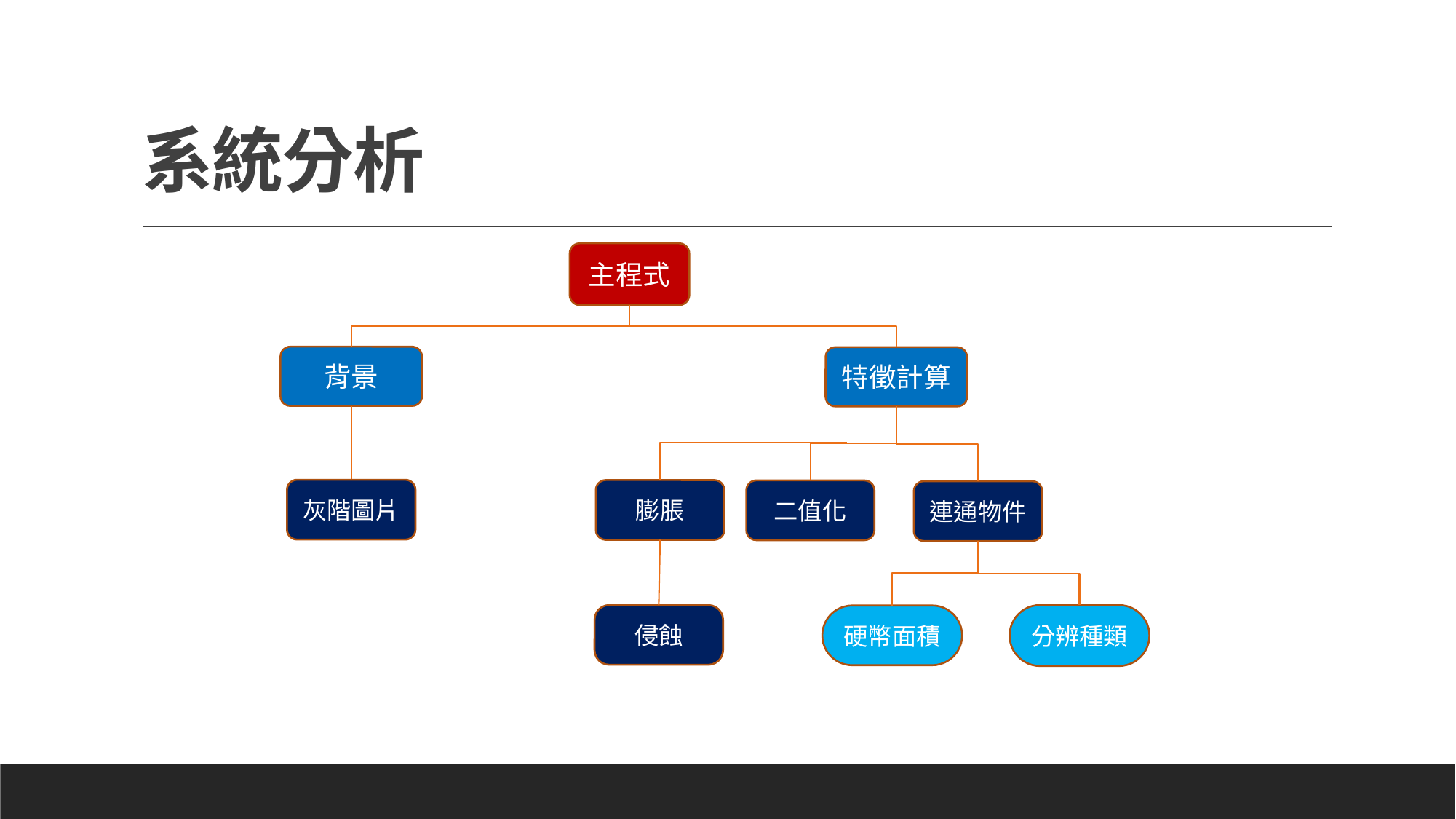

# 系統分析
主程式
背景
特徵計算
二值化
連通物件
灰階圖片
膨脹
侵蝕
分辨種類
硬幣面積